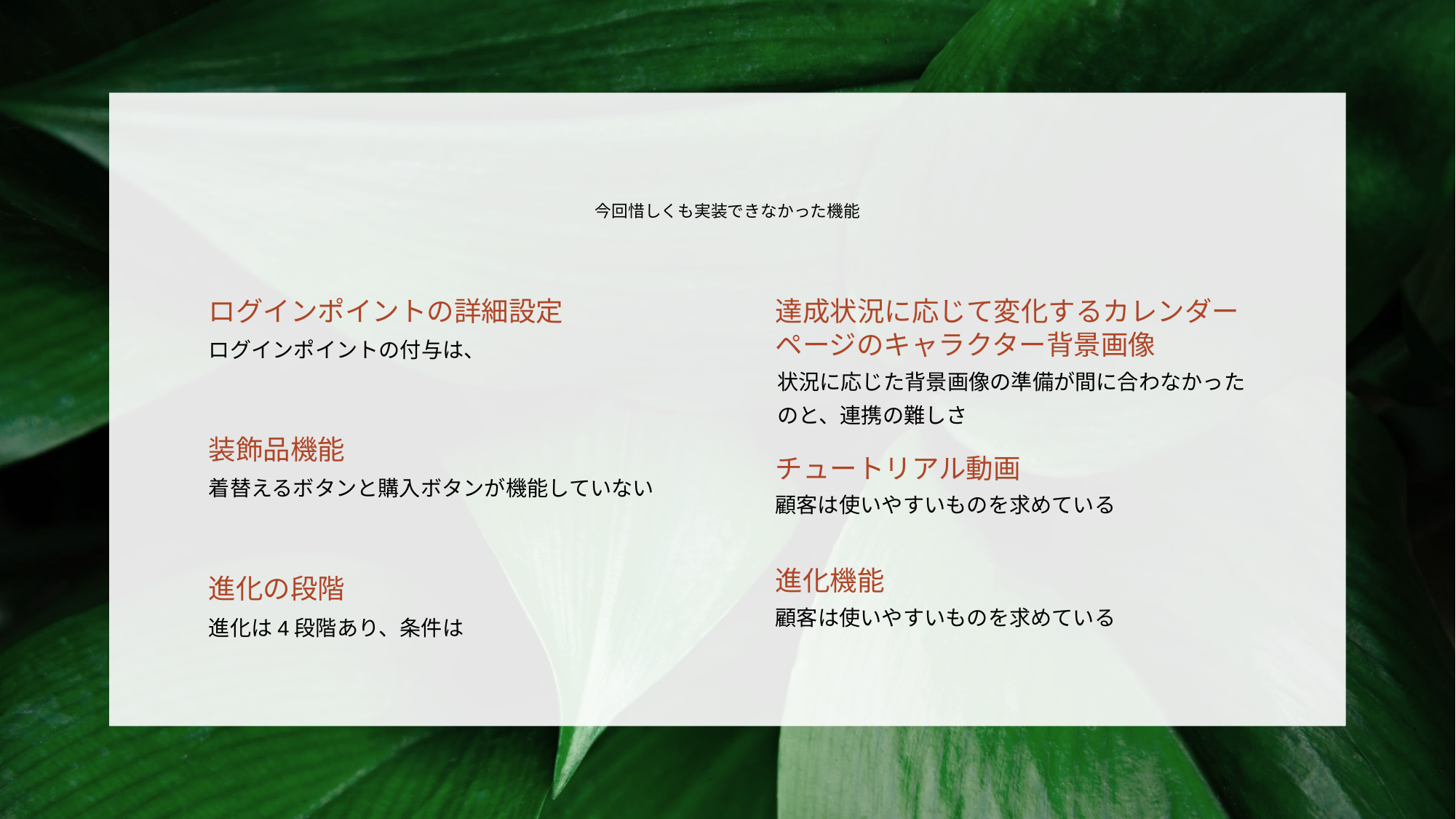

# 今回惜しくも実装できなかった機能
ログインポイントの詳細設定
達成状況に応じて変化するカレンダーページのキャラクター背景画像
ログインポイントの付与は、
状況に応じた背景画像の準備が間に合わなかったのと、連携の難しさ
装飾品機能
チュートリアル動画
着替えるボタンと購入ボタンが機能していない
顧客は使いやすいものを求めている

進化機能
進化の段階
顧客は使いやすいものを求めている

進化は4段階あり、条件は